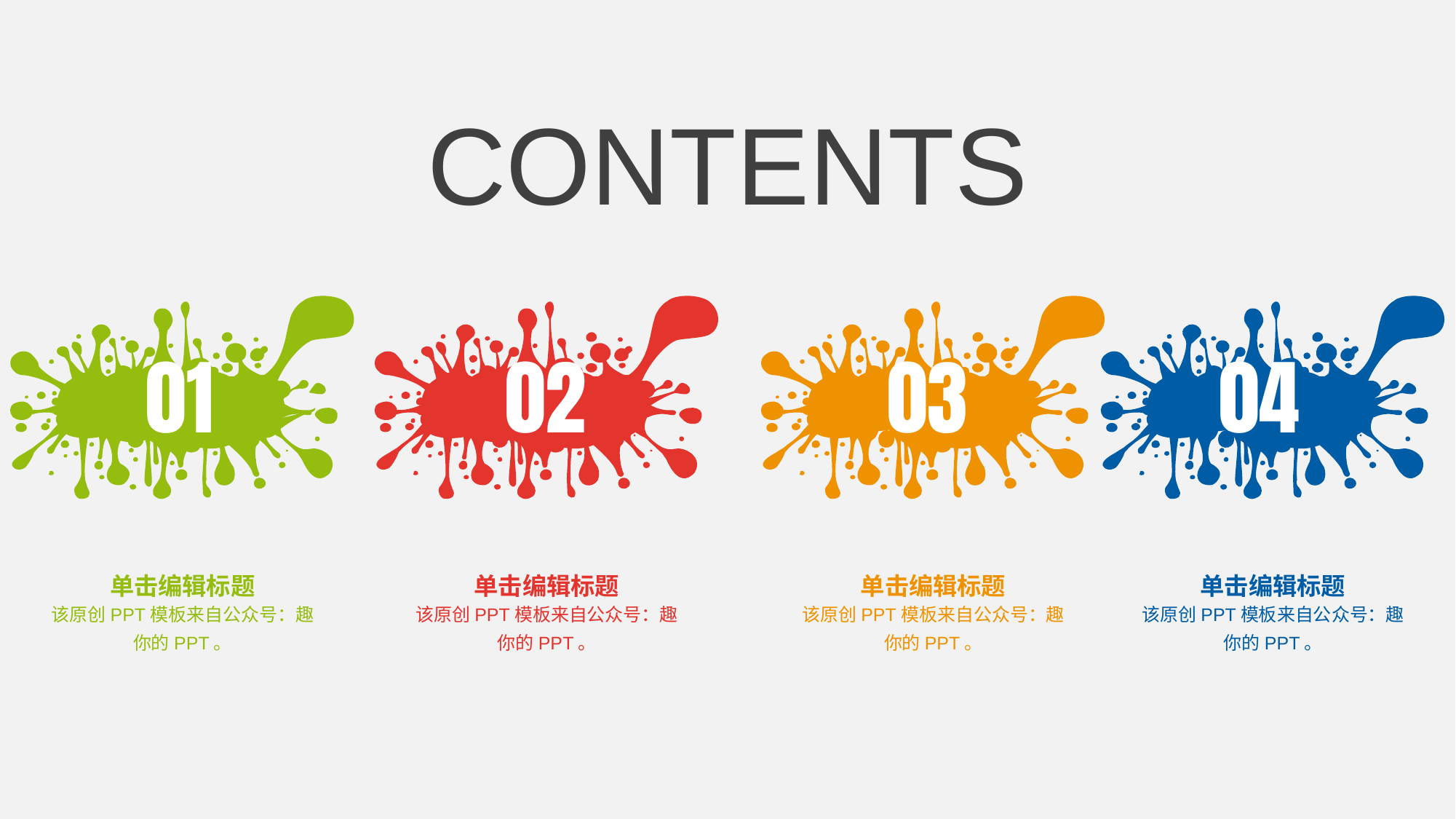

CONTENTS

01
02
03
04
单击编辑标题
单击编辑标题
单击编辑标题
单击编辑标题
该原创PPT模板来自公众号：趣你的PPT。
该原创PPT模板来自公众号：趣你的PPT。
该原创PPT模板来自公众号：趣你的PPT。
该原创PPT模板来自公众号：趣你的PPT。